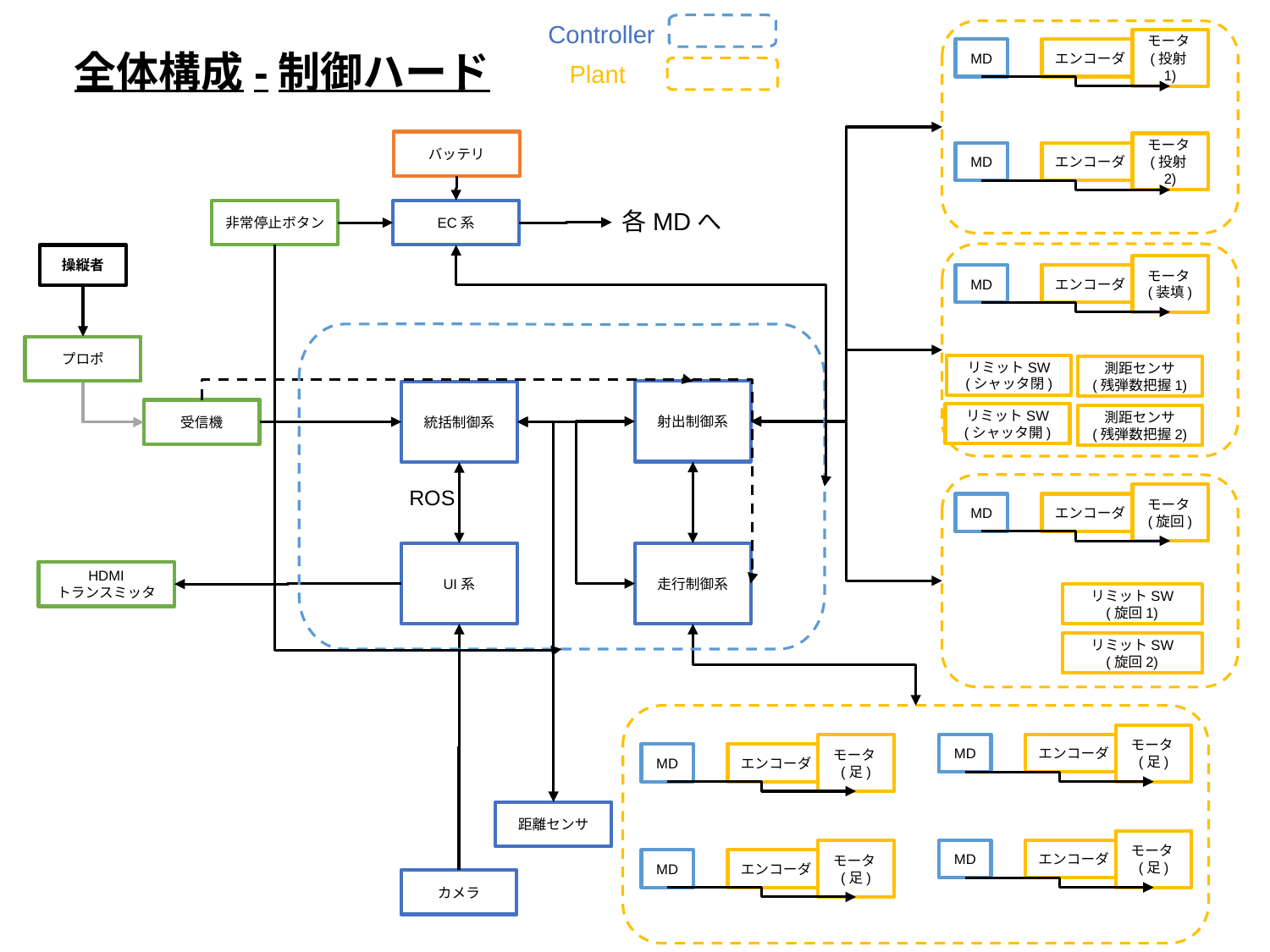

Controller

Plant

モータ(投射1)
エンコーダ
MD
モータ(投射2)
エンコーダ
MD
全体構成-制御ハード
バッテリ
各MDへ
EC系
非常停止ボタン

操縦者
モータ(装填)
エンコーダ
MD
測距センサ
(残弾数把握1)
測距センサ
(残弾数把握2)

プロポ
リミットSW
(シャッタ閉)
射出制御系
統括制御系
受信機
リミットSW
(シャッタ開)

モータ(旋回)
エンコーダ
MD
リミットSW
(旋回1)
リミットSW
(旋回2)
UI系
走行制御系
HDMI
トランスミッタ

モータ(足)
エンコーダ
MD
モータ(足)
エンコーダ
MD
モータ(足)
エンコーダ
MD
モータ(足)
エンコーダ
MD
距離センサ
カメラ
ROS